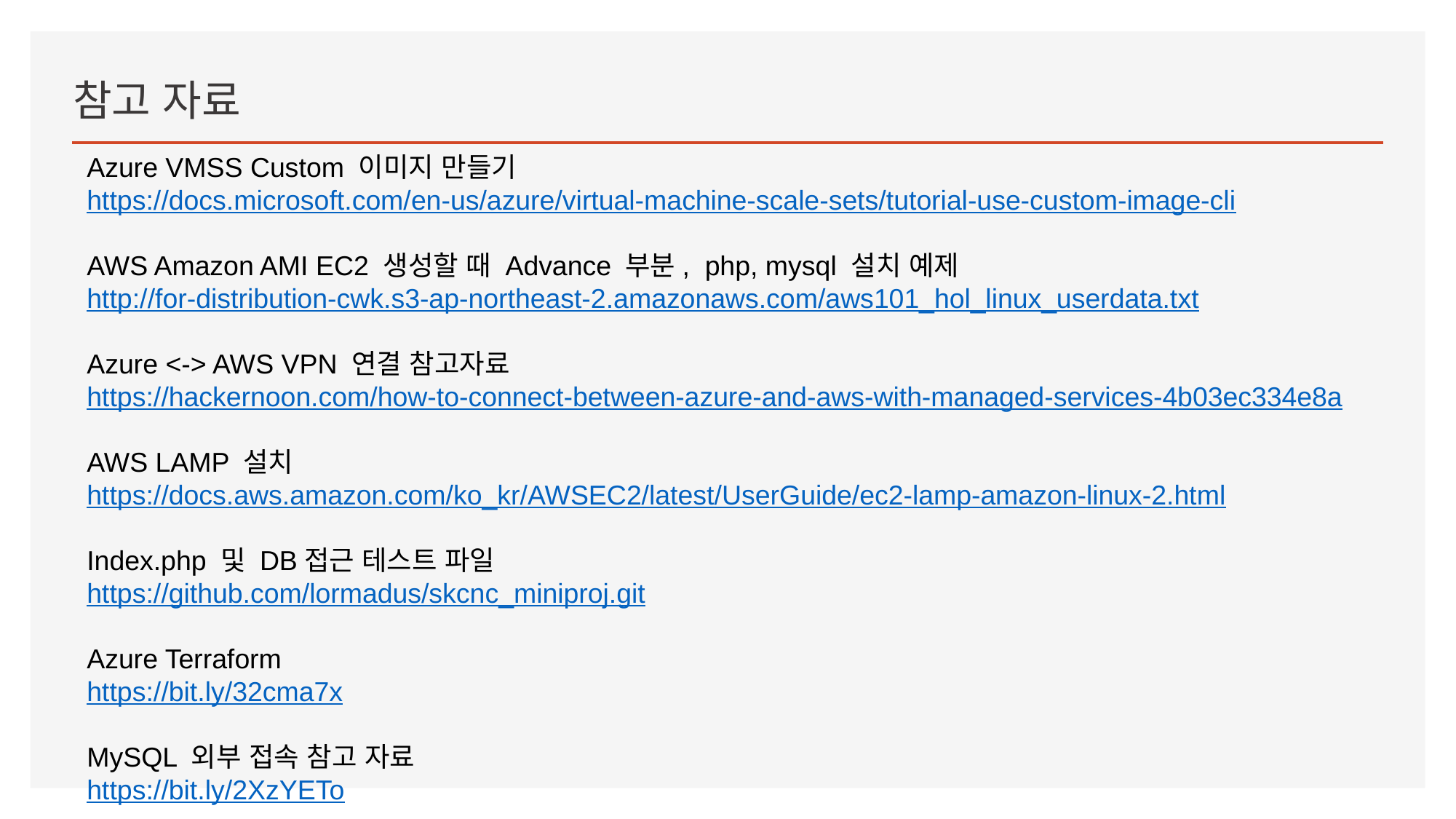

# 참고 자료
Azure VMSS Custom 이미지 만들기
https://docs.microsoft.com/en-us/azure/virtual-machine-scale-sets/tutorial-use-custom-image-cli

AWS Amazon AMI EC2 생성할 때 Advance 부분,  php, mysql 설치 예제
http://for-distribution-cwk.s3-ap-northeast-2.amazonaws.com/aws101_hol_linux_userdata.txt

Azure <-> AWS VPN 연결 참고자료
https://hackernoon.com/how-to-connect-between-azure-and-aws-with-managed-services-4b03ec334e8a

AWS LAMP 설치
https://docs.aws.amazon.com/ko_kr/AWSEC2/latest/UserGuide/ec2-lamp-amazon-linux-2.html

Index.php 및 DB접근 테스트 파일
https://github.com/lormadus/skcnc_miniproj.git

Azure Terraform
https://bit.ly/32cma7x

MySQL 외부 접속 참고 자료
https://bit.ly/2XzYETo